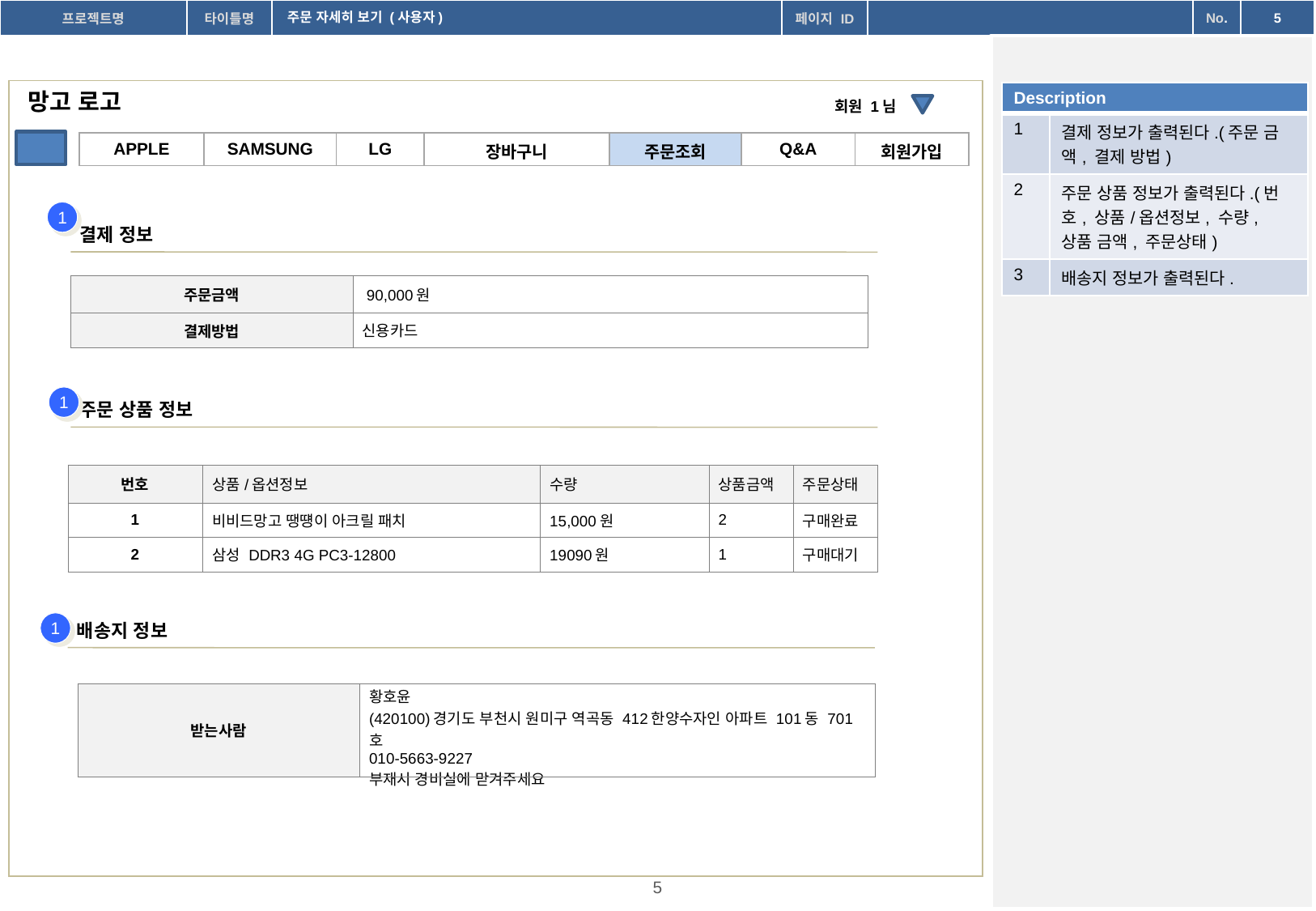

주문 자세히 보기 (사용자)

망고 로고
| Description |  |
| --- | --- |
| 1 | 결제 정보가 출력된다.(주문 금액, 결제 방법) |
| 2 | 주문 상품 정보가 출력된다.(번호, 상품/옵션정보, 수량, 상품 금액, 주문상태) |
| 3 | 배송지 정보가 출력된다. |
회원 1님

| APPLE | SAMSUNG | LG | 장바구니 | 주문조회 | Q&A | 회원가입 |
| --- | --- | --- | --- | --- | --- | --- |
1
결제 정보
| 주문금액 | 90,000원 |
| --- | --- |
| 결제방법 | 신용카드 |
1
주문 상품 정보
| 번호 | 상품/옵션정보 | 수량 | 상품금액 | 주문상태 |
| --- | --- | --- | --- | --- |
| 1 | 비비드망고 땡떙이 아크릴 패치 | 15,000원 | 2 | 구매완료 |
| 2 | 삼성 DDR3 4G PC3-12800 | 19090원 | 1 | 구매대기 |
1
배송지 정보
| 받는사람 | 황호윤 (420100)경기도 부천시 원미구 역곡동 412한양수자인 아파트 101동 701호 010-5663-9227 부재시 경비실에 맏겨주세요 |
| --- | --- |